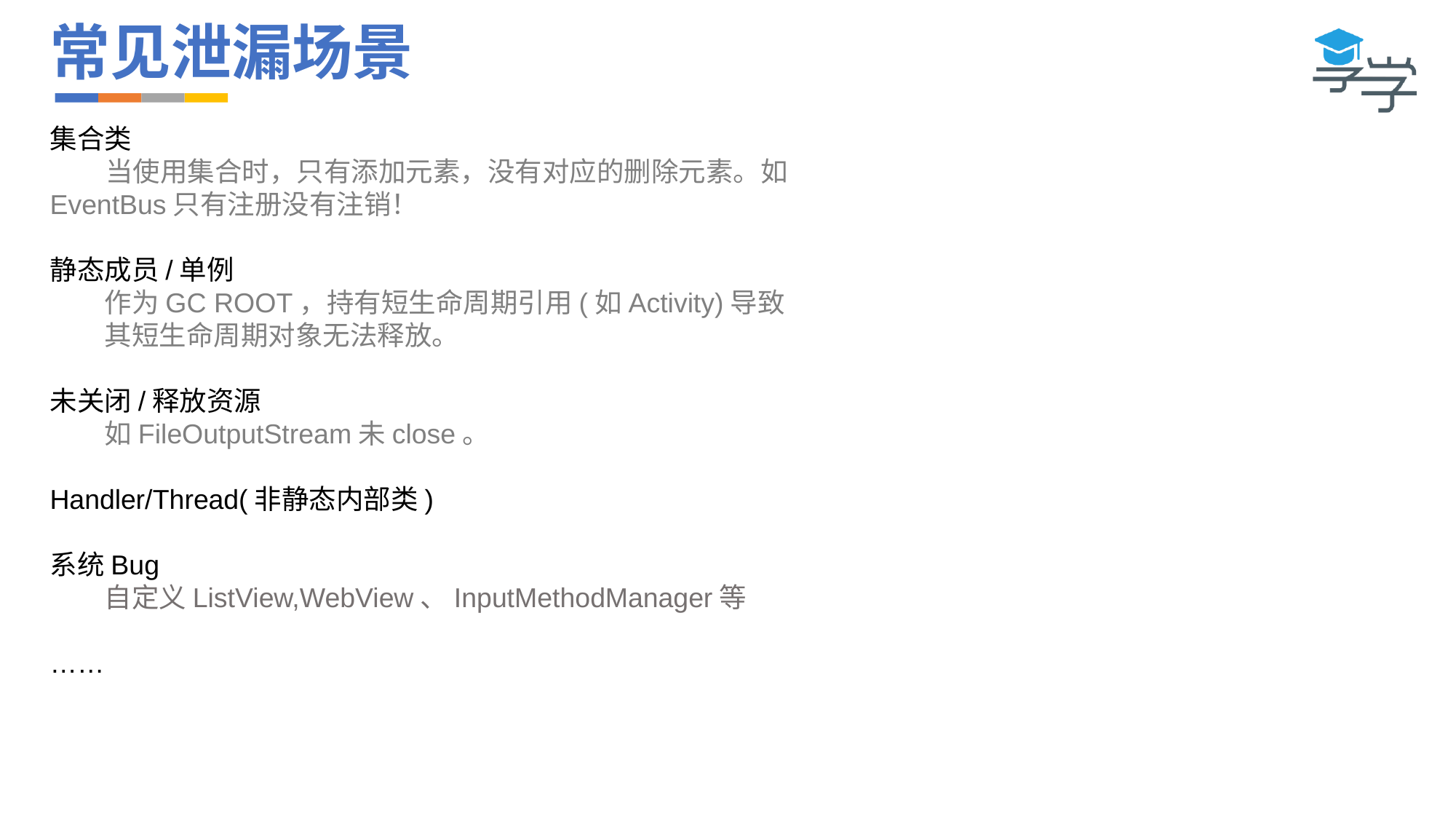

# 常见泄漏场景
集合类
        当使用集合时，只有添加元素，没有对应的删除元素。如EventBus只有注册没有注销！

静态成员/单例
作为GC ROOT，持有短生命周期引用(如Activity)导致其短生命周期对象无法释放。

未关闭/释放资源
如FileOutputStream未close。

Handler/Thread(非静态内部类)

系统Bug
自定义ListView,WebView、InputMethodManager等

……